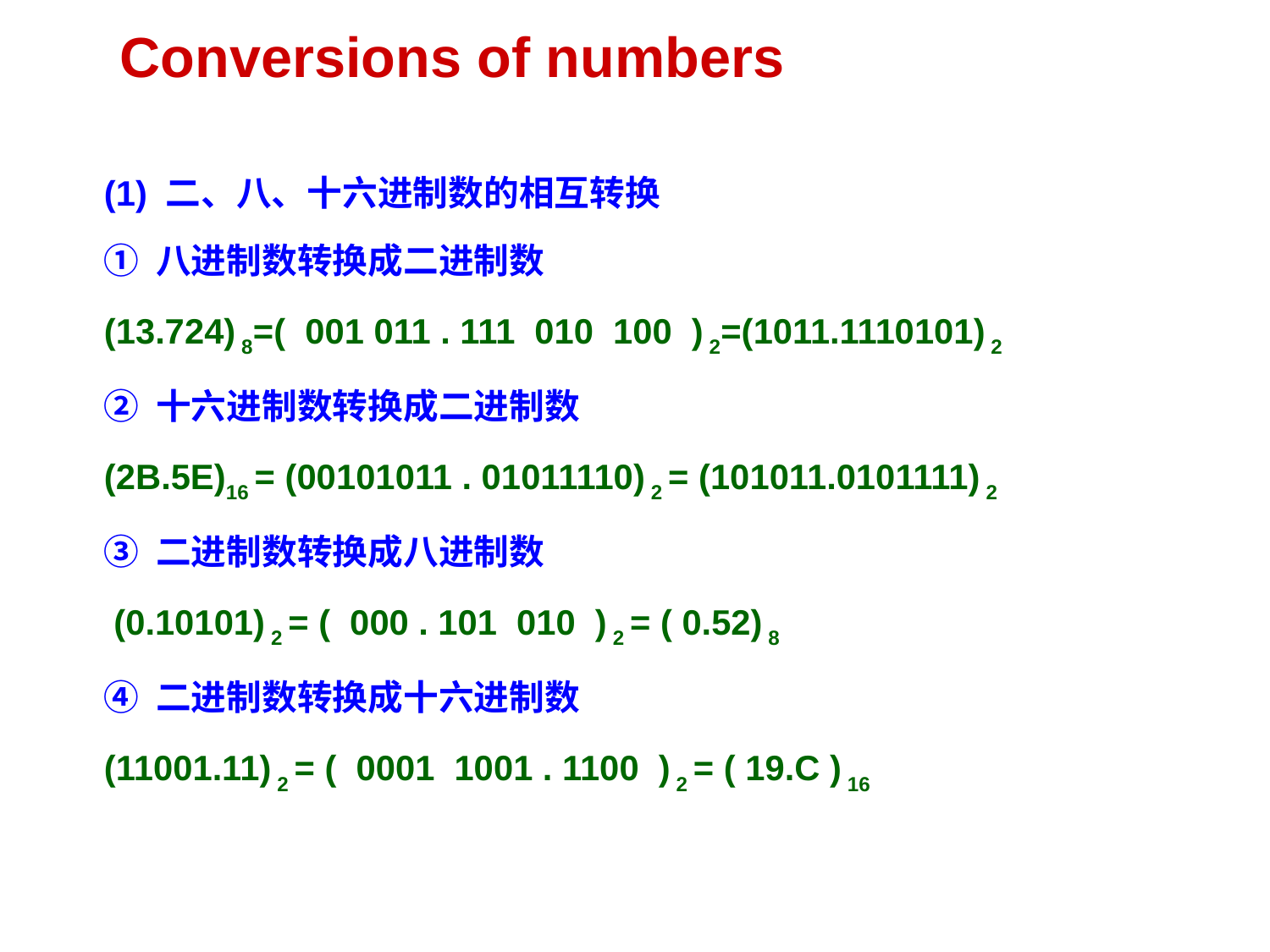

# Conversions of numbers
(1) 二、八、十六进制数的相互转换
① 八进制数转换成二进制数
(13.724) 8=(  001 011 . 111  010  100  ) 2=(1011.1110101) 2
② 十六进制数转换成二进制数
(2B.5E)16 = (00101011 . 01011110) 2 = (101011.0101111) 2
③ 二进制数转换成八进制数
 (0.10101) 2 = (  000 . 101  010  ) 2 = ( 0.52) 8
④ 二进制数转换成十六进制数
(11001.11) 2 = (  0001  1001 . 1100  ) 2 = ( 19.C ) 16